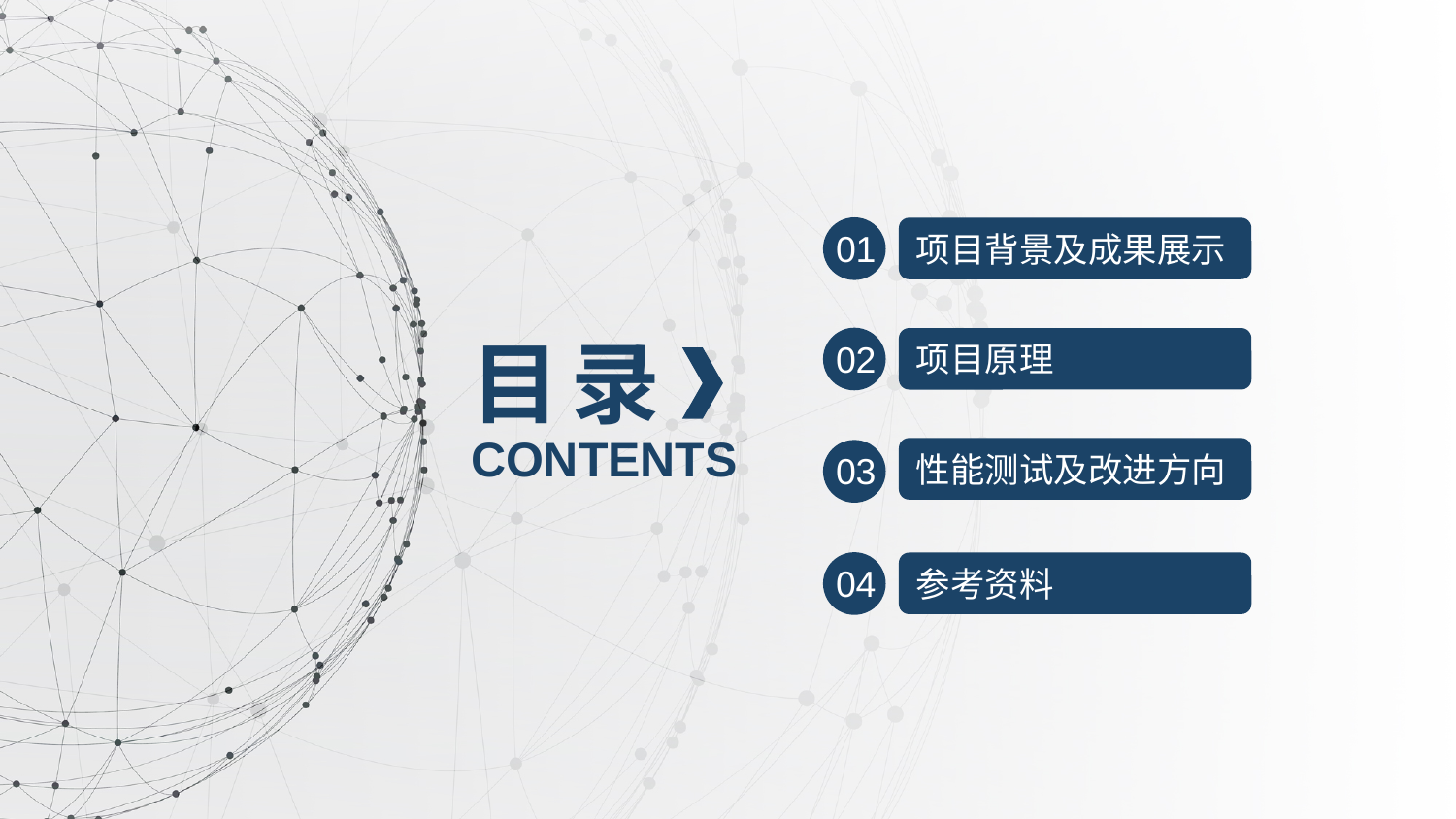

01
项目背景及成果展示

02
项目原理
性能测试及改进方向

03

04
参考资料
目 录

CONTENTS